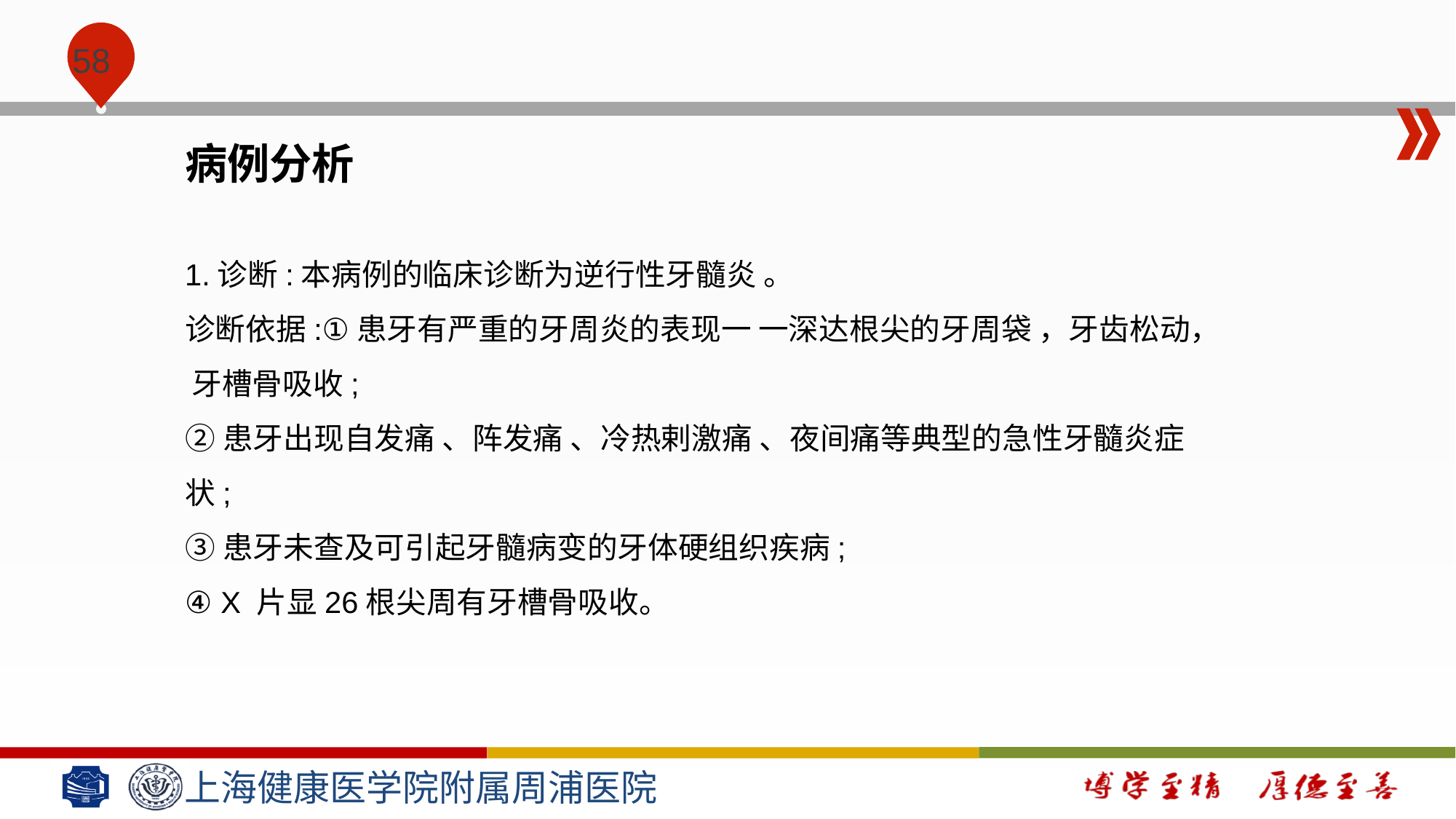

#
病例分析
1.诊断:本病例的临床诊断为逆行性牙髓炎 。
诊断依据:①患牙有严重的牙周炎的表现一 一深达根尖的牙周袋 ，牙齿松动， 牙槽骨吸收;
②患牙出现自发痛 、阵发痛 、冷热剌激痛 、夜间痛等典型的急性牙髓炎症状;
③患牙未查及可引起牙髓病变的牙体硬组织疾病;
④ X 片显26根尖周有牙槽骨吸收。